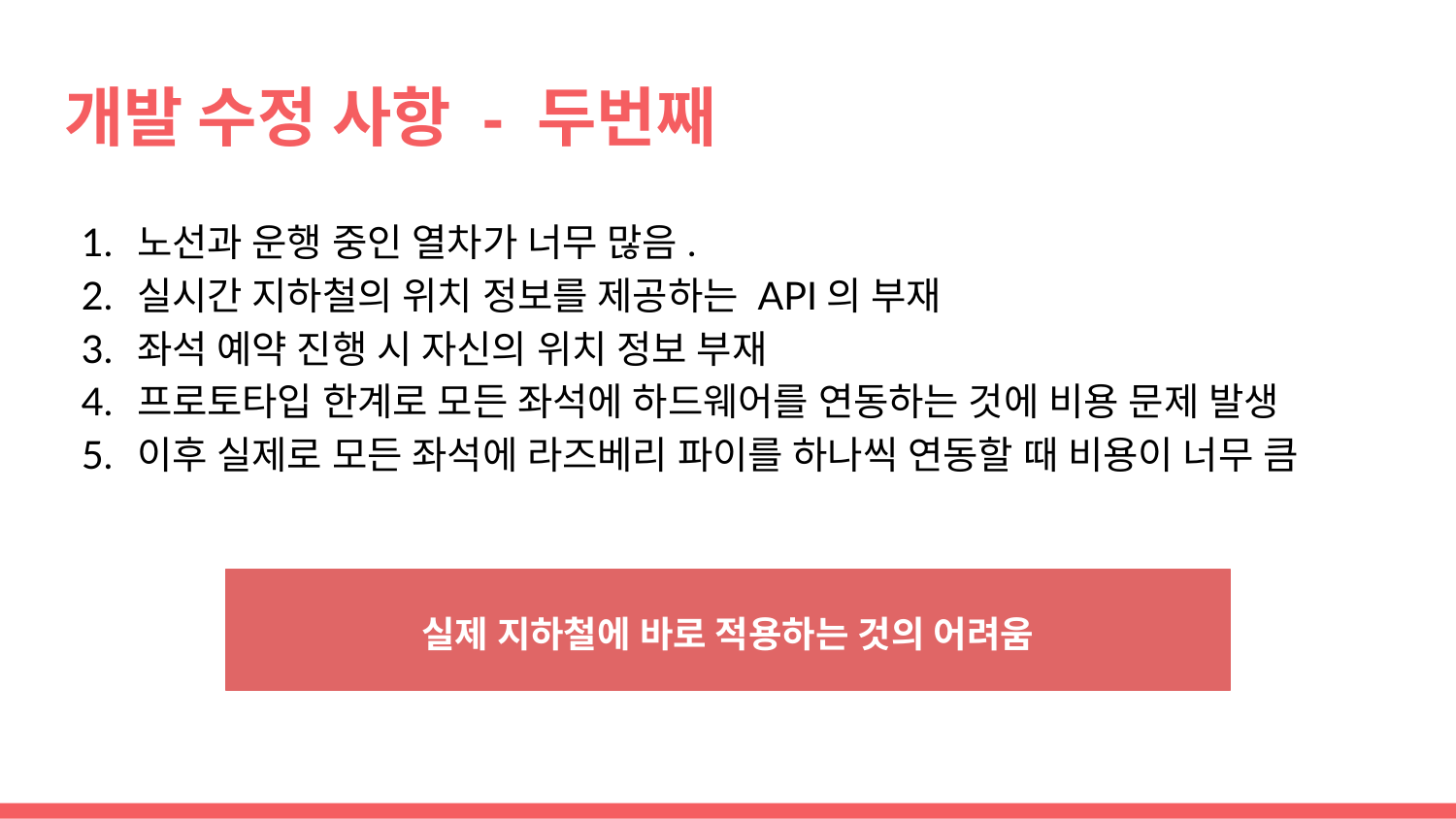

# 개발 수정 사항 - 두번째
노선과 운행 중인 열차가 너무 많음.
실시간 지하철의 위치 정보를 제공하는 API의 부재
좌석 예약 진행 시 자신의 위치 정보 부재
프로토타입 한계로 모든 좌석에 하드웨어를 연동하는 것에 비용 문제 발생
이후 실제로 모든 좌석에 라즈베리 파이를 하나씩 연동할 때 비용이 너무 큼
실제 지하철에 바로 적용하는 것의 어려움